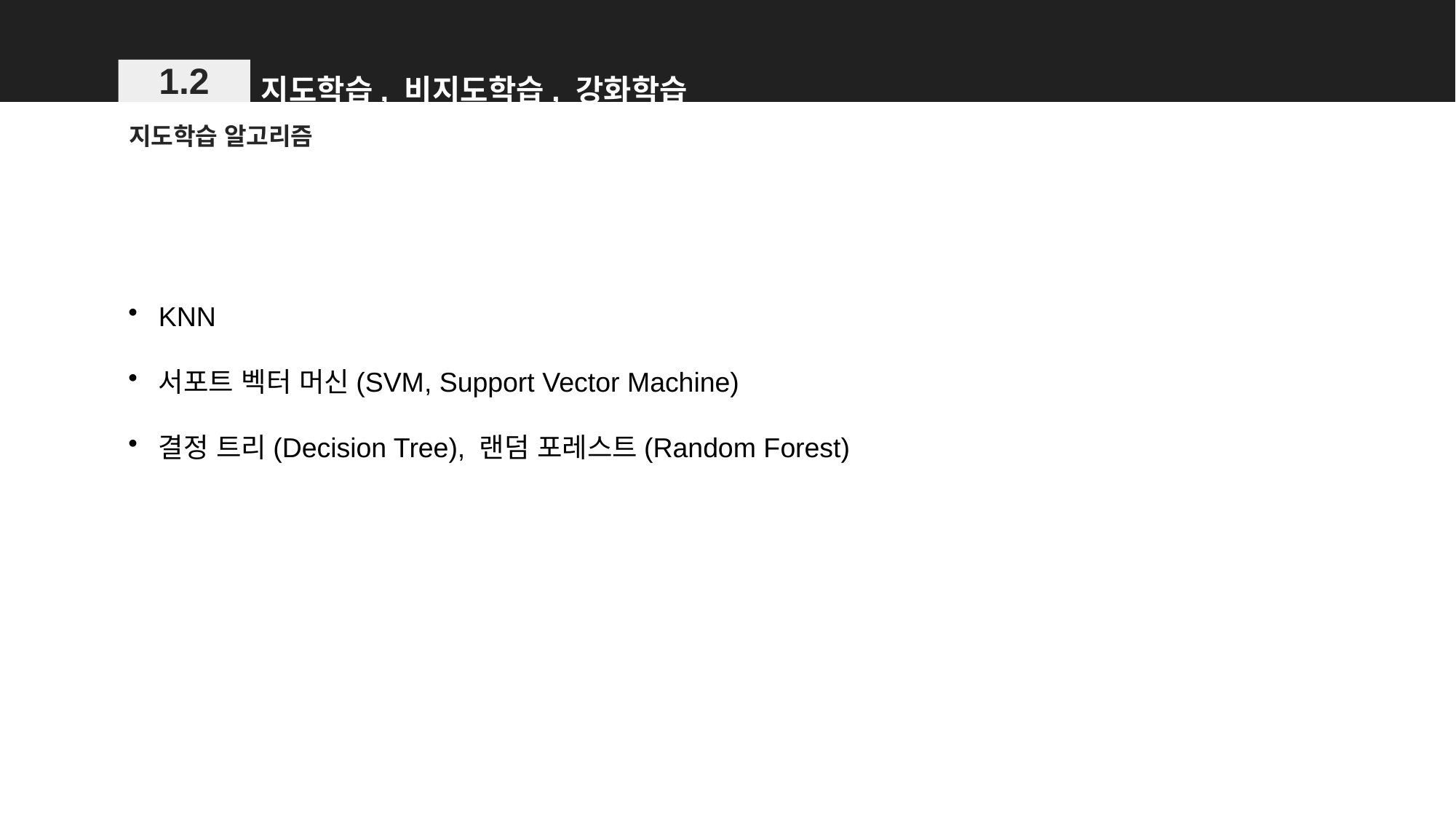

지도학습, 비지도학습, 강화학습
1.2

지도학습 알고리즘

KNN

서포트 벡터 머신(SVM, Support Vector Machine)

결정 트리(Decision Tree), 랜덤 포레스트(Random Forest)